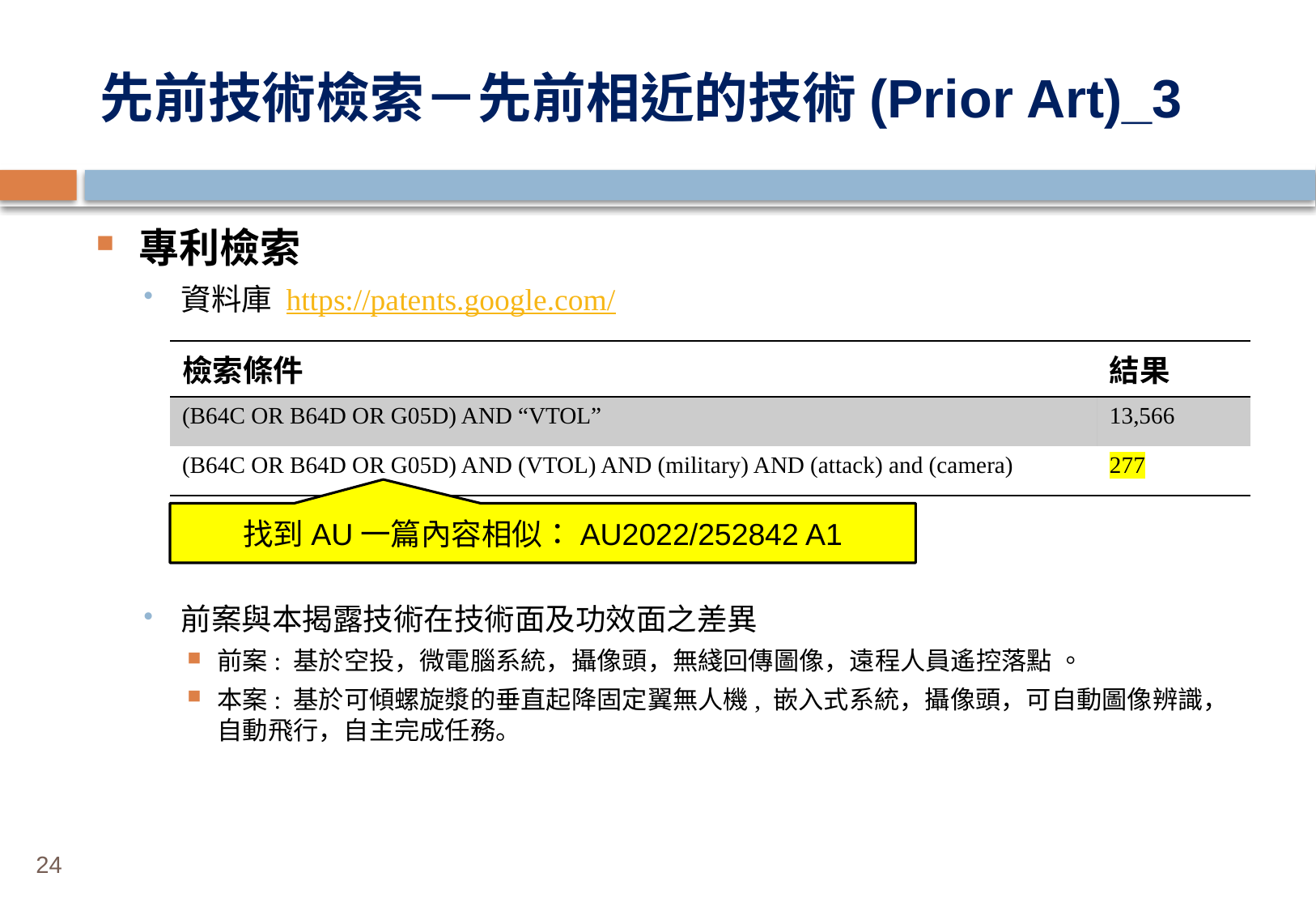

# 先前技術檢索－先前相近的技術(Prior Art)_3
專利檢索
資料庫 https://patents.google.com/

前案與本揭露技術在技術面及功效面之差異
前案: 基於空投，微電腦系統，攝像頭，無綫回傳圖像，遠程人員遙控落點 。
本案: 基於可傾螺旋漿的垂直起降固定翼無人機, 嵌入式系統，攝像頭，可自動圖像辨識，自動飛行，自主完成任務。
| 檢索條件 | 結果 |
| --- | --- |
| (B64C OR B64D OR G05D) AND “VTOL” | 13,566 |
| (B64C OR B64D OR G05D) AND (VTOL) AND (military) AND (attack) and (camera) | 277 |
找到AU一篇內容相似：AU2022/252842 A1
24